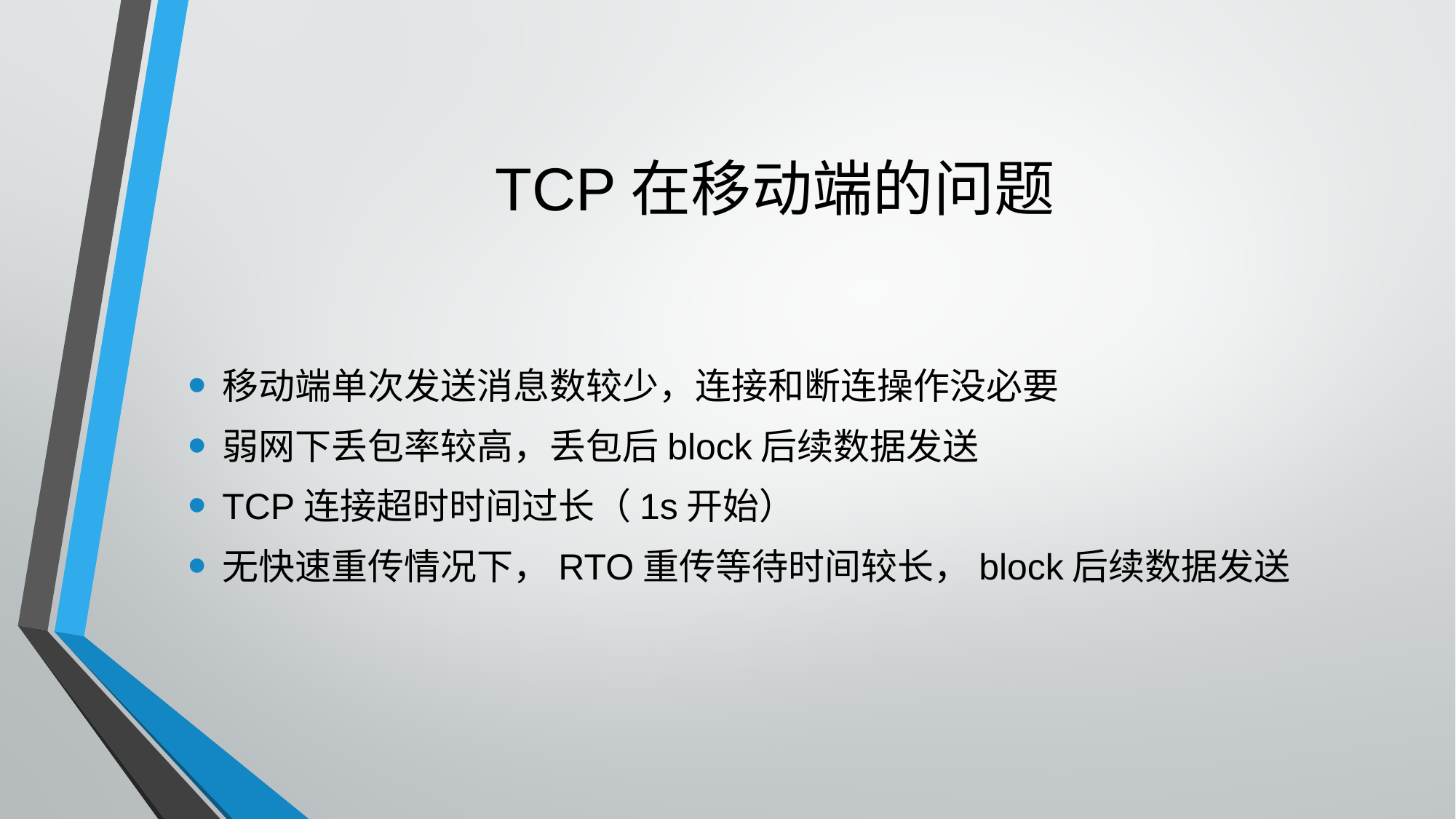

# TCP在移动端的问题
移动端单次发送消息数较少，连接和断连操作没必要
弱网下丢包率较高，丢包后block后续数据发送
TCP连接超时时间过长（1s开始）
无快速重传情况下，RTO重传等待时间较长，block后续数据发送